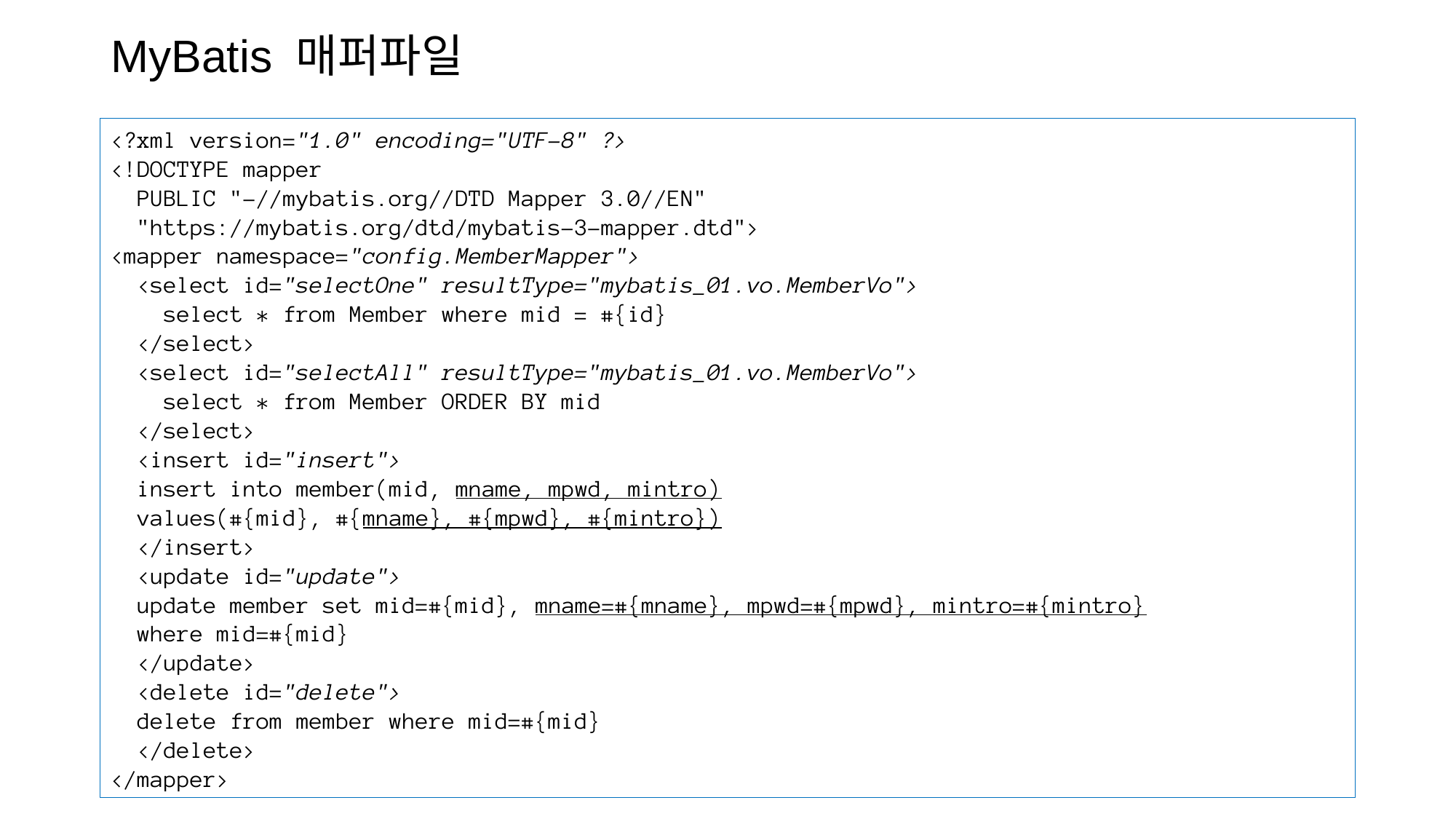

# MyBatis 매퍼파일
<?xml version="1.0" encoding="UTF-8" ?>
<!DOCTYPE mapper
  PUBLIC "-//mybatis.org//DTD Mapper 3.0//EN"
  "https://mybatis.org/dtd/mybatis-3-mapper.dtd">
<mapper namespace="config.MemberMapper">
  <select id="selectOne" resultType="mybatis_01.vo.MemberVo">
    select * from Member where mid = #{id}
  </select>
  <select id="selectAll" resultType="mybatis_01.vo.MemberVo">
    select * from Member ORDER BY mid
  </select>
  <insert id="insert">
  insert into member(mid, mname, mpwd, mintro)
  values(#{mid}, #{mname}, #{mpwd}, #{mintro})
  </insert>
  <update id="update">
  update member set mid=#{mid}, mname=#{mname}, mpwd=#{mpwd}, mintro=#{mintro}
  where mid=#{mid}
  </update>
  <delete id="delete">
  delete from member where mid=#{mid}
  </delete>
</mapper>